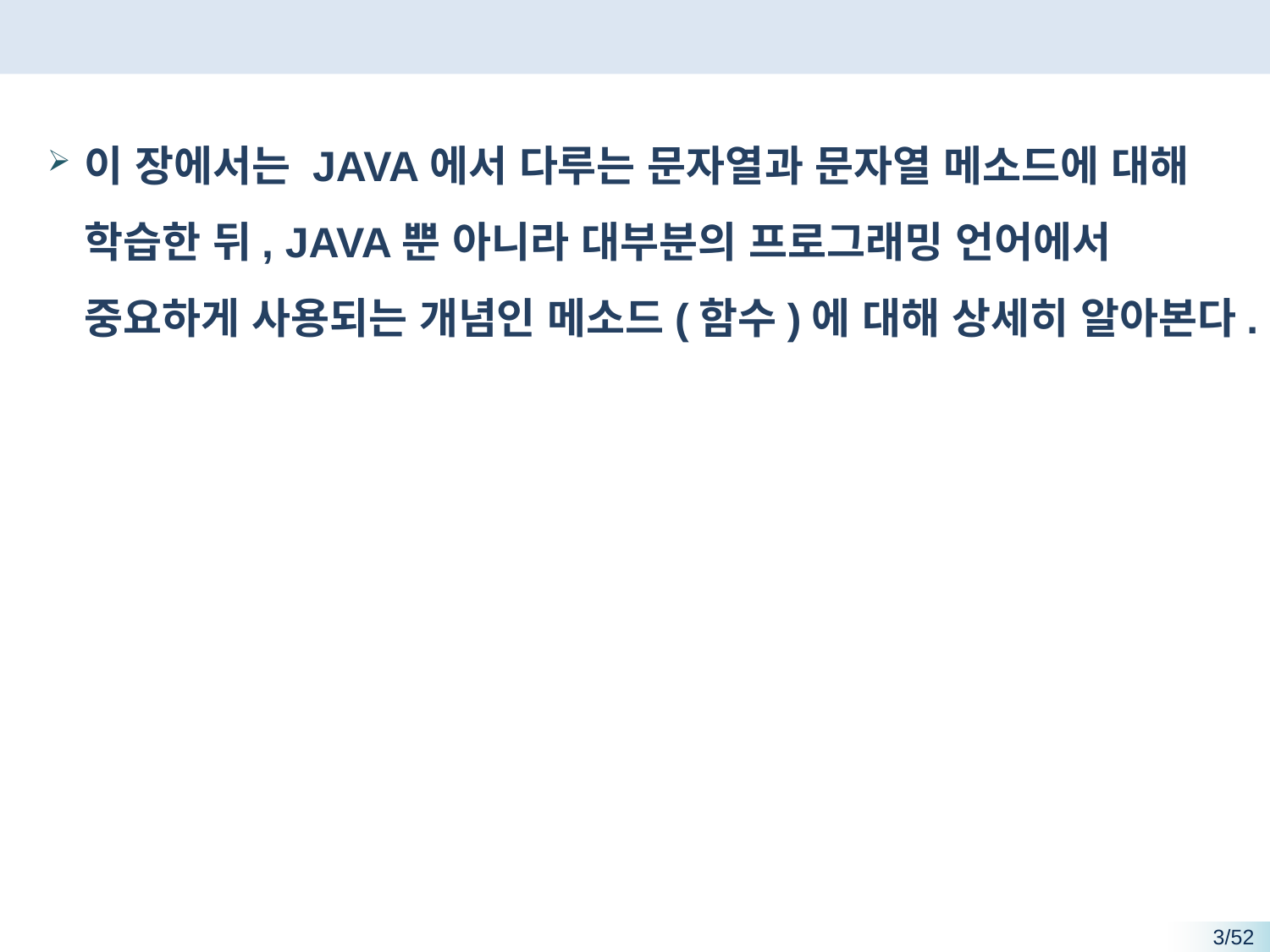

#
이 장에서는 JAVA에서 다루는 문자열과 문자열 메소드에 대해 학습한 뒤, JAVA뿐 아니라 대부분의 프로그래밍 언어에서 중요하게 사용되는 개념인 메소드(함수)에 대해 상세히 알아본다.